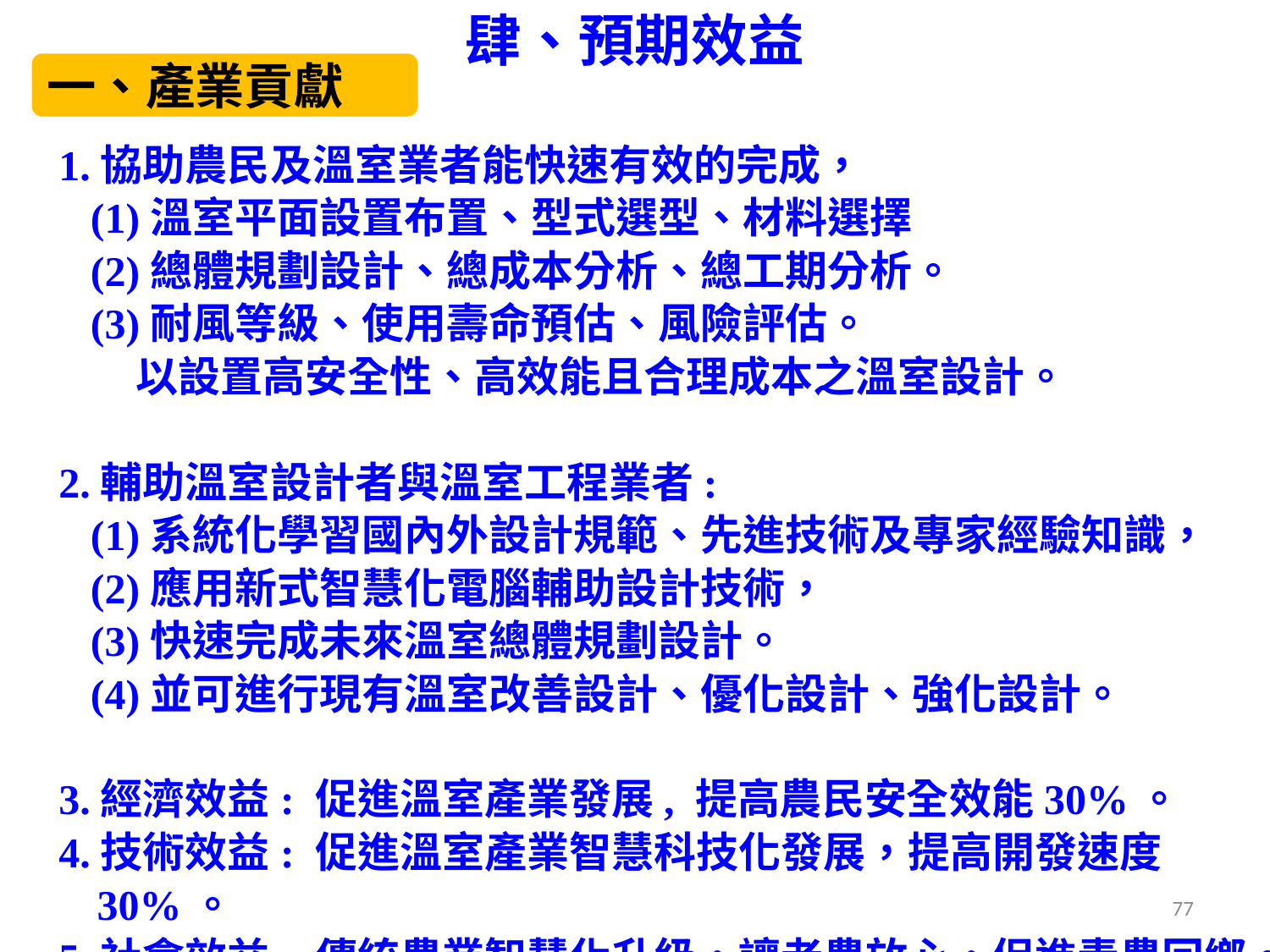

肆、預期效益
一、產業貢獻
1.協助農民及溫室業者能快速有效的完成，
   (1)溫室平面設置布置、型式選型、材料選擇
   (2)總體規劃設計、總成本分析、總工期分析。
   (3)耐風等級、使用壽命預估、風險評估。
       以設置高安全性、高效能且合理成本之溫室設計。

2.輔助溫室設計者與溫室工程業者:
   (1)系統化學習國內外設計規範、先進技術及專家經驗知識，
   (2)應用新式智慧化電腦輔助設計技術，
   (3)快速完成未來溫室總體規劃設計。
   (4)並可進行現有溫室改善設計、優化設計、強化設計。

3.經濟效益: 促進溫室產業發展, 提高農民安全效能30%。
4.技術效益: 促進溫室產業智慧科技化發展，提高開發速度 30%。
5.社會效益: 傳統農業智慧化升級，讓老農放心，促進青農回鄉。
77